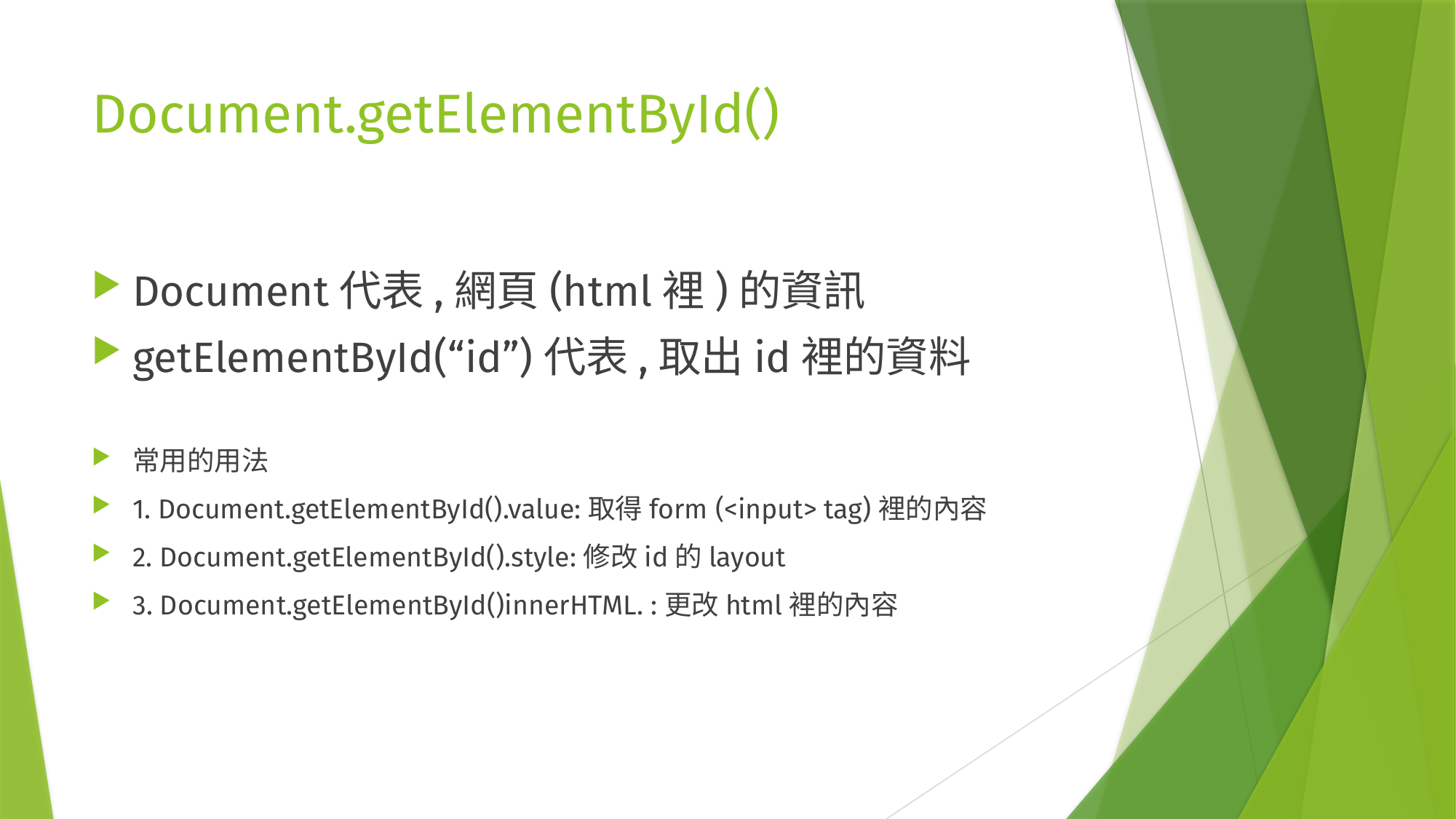

# Document.getElementById()
Document代表,網頁(html裡)的資訊
getElementById(“id”)代表,取出id裡的資料

常用的用法
1. Document.getElementById().value:取得form (<input> tag)裡的內容
2. Document.getElementById().style:修改id的layout
3. Document.getElementById()innerHTML. :更改html裡的內容